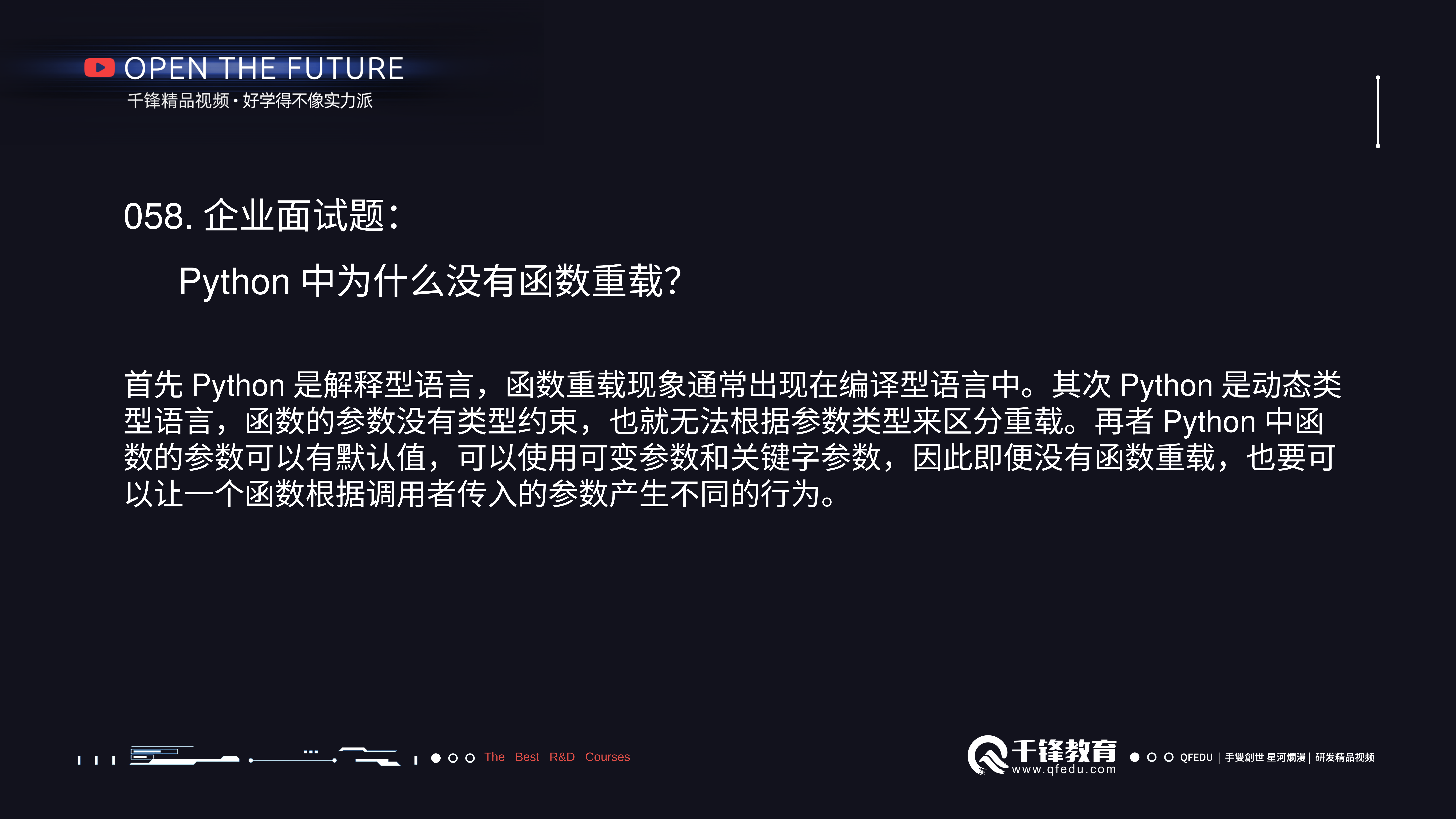

058.企业面试题：
Python中为什么没有函数重载？
首先Python是解释型语言，函数重载现象通常出现在编译型语言中。其次Python是动态类型语言，函数的参数没有类型约束，也就无法根据参数类型来区分重载。再者Python中函数的参数可以有默认值，可以使用可变参数和关键字参数，因此即便没有函数重载，也要可以让一个函数根据调用者传入的参数产生不同的行为。